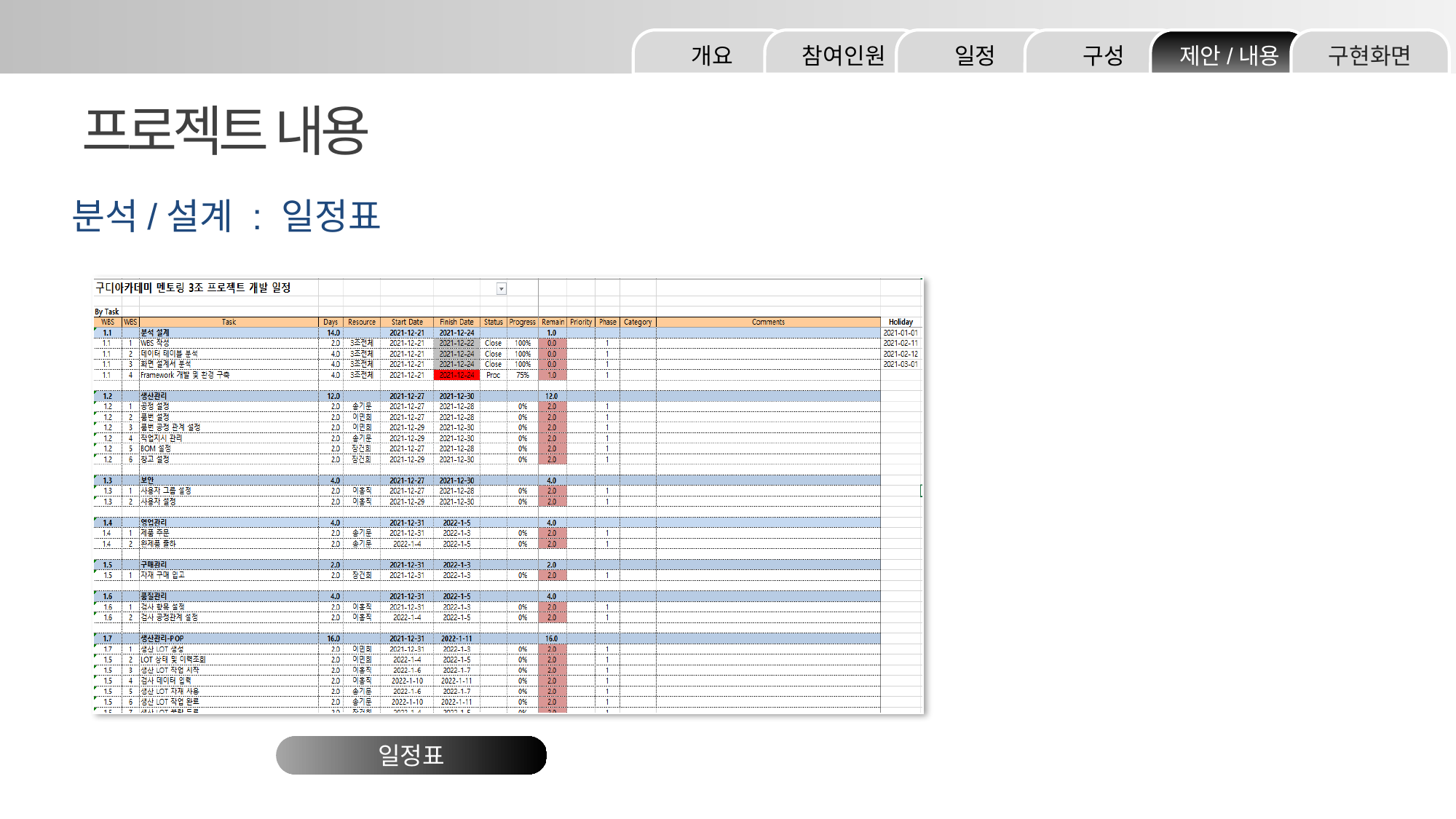

구현화면
제안/내용
구성
일정
참여인원
개요

프로젝트 내용
분석/설계 : 일정표

일정표